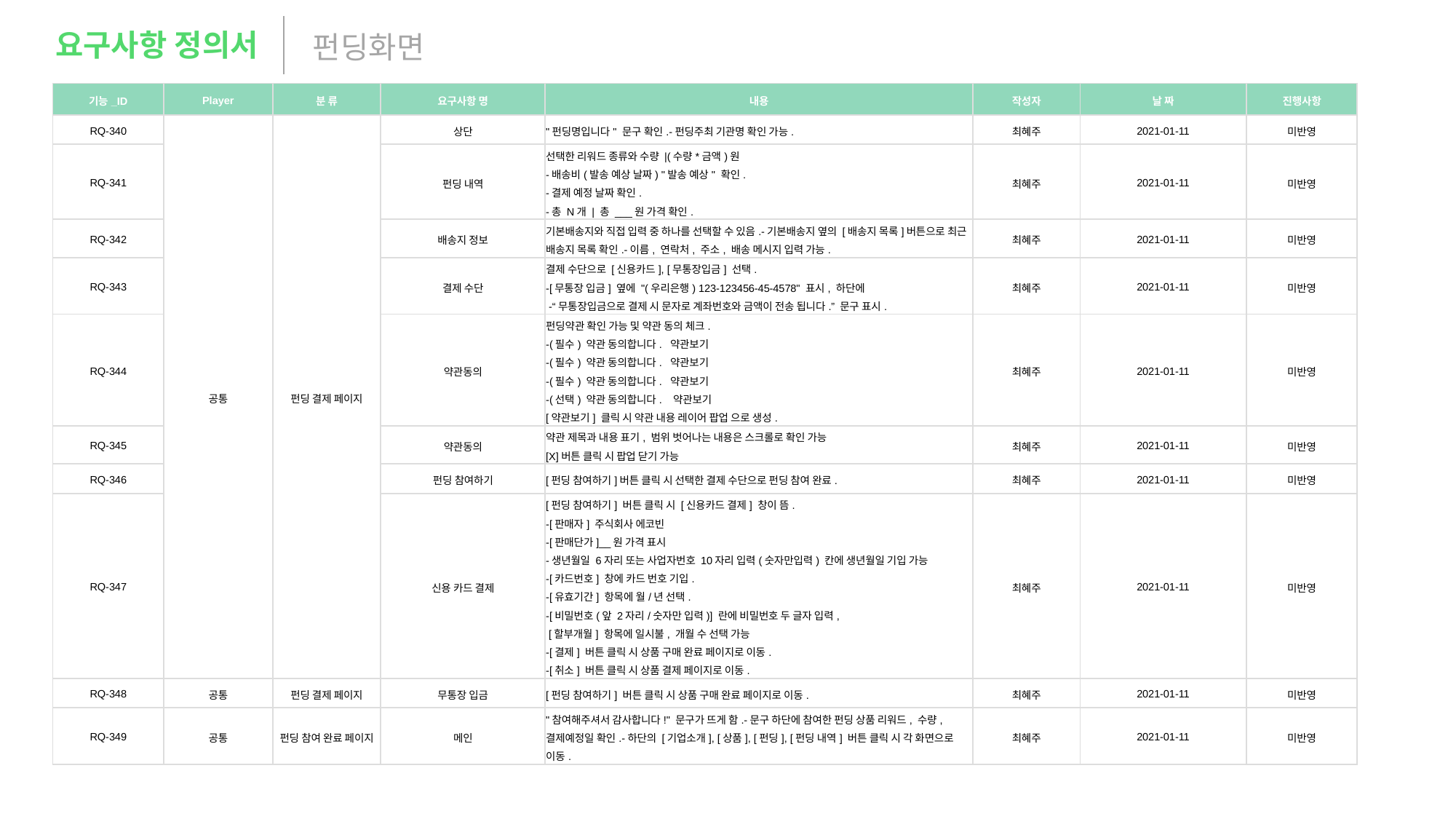

요구사항 정의서
펀딩화면
| 기능\_ID | Player | 분 류 | 요구사항 명 | 내용 | 작성자 | 날 짜 | 진행사항 |
| --- | --- | --- | --- | --- | --- | --- | --- |
| RQ-340 | 공통 | 펀딩 결제 페이지 | 상단 | "펀딩명입니다" 문구 확인. -펀딩주최 기관명 확인 가능. | 최혜주 | 2021-01-11 | 미반영 |
| RQ-341 |  |  | 펀딩 내역 | 선택한 리워드 종류와 수량 |(수량\*금액)원 -배송비(발송 예상 날짜) "발송 예상" 확인. -결제 예정 날짜 확인. -총 N개 | 총 \_\_\_원 가격 확인. | 최혜주 | 2021-01-11 | 미반영 |
| RQ-342 |  |  | 배송지 정보 | 기본배송지와 직접 입력 중 하나를 선택할 수 있음. -기본배송지 옆의 [배송지 목록]버튼으로 최근 배송지 목록 확인. -이름, 연락처, 주소, 배송 메시지 입력 가능. | 최혜주 | 2021-01-11 | 미반영 |
| RQ-343 |  |  | 결제 수단 | 결제 수단으로 [신용카드], [무통장입금] 선택. -[무통장 입금] 옆에 "(우리은행) 123-123456-45-4578" 표시, 하단에 -“무통장입금으로 결제 시 문자로 계좌번호와 금액이 전송 됩니다.” 문구 표시. | 최혜주 | 2021-01-11 | 미반영 |
| RQ-344 |  |  | 약관동의 | 펀딩약관 확인 가능 및 약관 동의 체크. -(필수) 약관 동의합니다. 약관보기 -(필수) 약관 동의합니다. 약관보기 -(필수) 약관 동의합니다. 약관보기 -(선택) 약관 동의합니다. 약관보기 [약관보기] 클릭 시 약관 내용 레이어 팝업 으로 생성. | 최혜주 | 2021-01-11 | 미반영 |
| RQ-345 |  |  | 약관동의 | 약관 제목과 내용 표기, 범위 벗어나는 내용은 스크롤로 확인 가능 [X]버튼 클릭 시 팝업 닫기 가능 | 최혜주 | 2021-01-11 | 미반영 |
| RQ-346 |  |  | 펀딩 참여하기 | [펀딩 참여하기]버튼 클릭 시 선택한 결제 수단으로 펀딩 참여 완료. | 최혜주 | 2021-01-11 | 미반영 |
| RQ-347 |  |  | 신용 카드 결제 | [펀딩 참여하기] 버튼 클릭 시 [신용카드 결제] 창이 뜸. -[판매자] 주식회사 에코빈 -[판매단가]\_\_원 가격 표시 -생년월일 6자리 또는 사업자번호 10자리 입력(숫자만입력) 칸에 생년월일 기입 가능 -[카드번호] 창에 카드 번호 기입. -[유효기간] 항목에 월/년 선택. -[비밀번호(앞 2자리/숫자만 입력)] 란에 비밀번호 두 글자 입력, [할부개월] 항목에 일시불, 개월 수 선택 가능 -[결제] 버튼 클릭 시 상품 구매 완료 페이지로 이동. -[취소] 버튼 클릭 시 상품 결제 페이지로 이동. | 최혜주 | 2021-01-11 | 미반영 |
| RQ-348 | 공통 | 펀딩 결제 페이지 | 무통장 입금 | [펀딩 참여하기] 버튼 클릭 시 상품 구매 완료 페이지로 이동. | 최혜주 | 2021-01-11 | 미반영 |
| RQ-349 | 공통 | 펀딩 참여 완료 페이지 | 메인 | "참여해주셔서 감사합니다!" 문구가 뜨게 함. -문구 하단에 참여한 펀딩 상품 리워드, 수량, 결제예정일 확인. -하단의 [기업소개], [상품], [펀딩], [펀딩 내역] 버튼 클릭 시 각 화면으로 이동. | 최혜주 | 2021-01-11 | 미반영 |